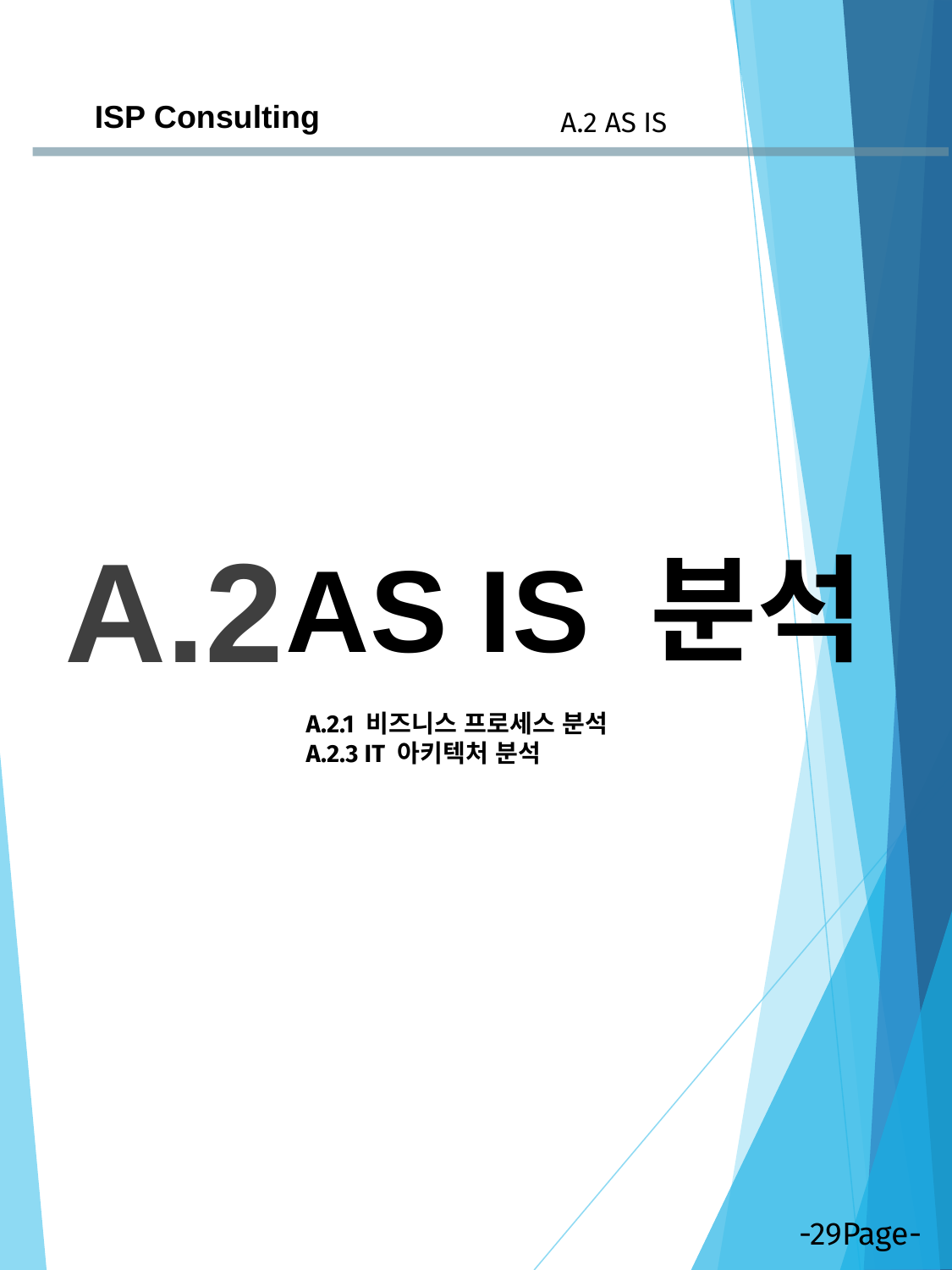

ISP Consulting
A.2 AS IS
A.2
  AS IS 분석
A.2.1 비즈니스 프로세스 분석
A.2.3 IT 아키텍처 분석
-29Page-